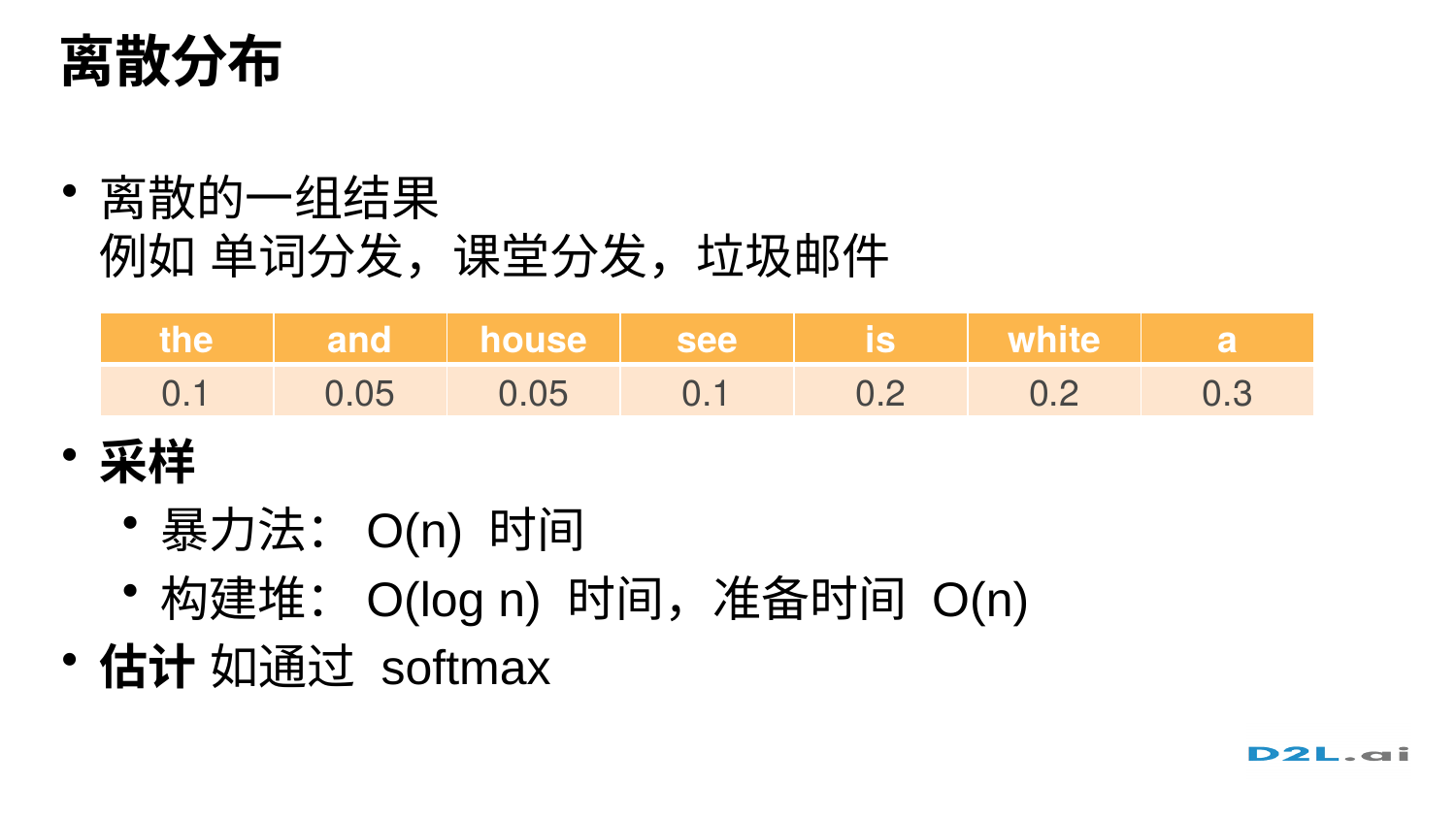

# 离散分布
离散的一组结果
例如 单词分发，课堂分发，垃圾邮件

采样
暴力法：O(n) 时间
构建堆：O(log n) 时间，准备时间 O(n)
估计 如通过 softmax
| the | and | house | see | is | white | a |
| --- | --- | --- | --- | --- | --- | --- |
| 0.1 | 0.05 | 0.05 | 0.1 | 0.2 | 0.2 | 0.3 |